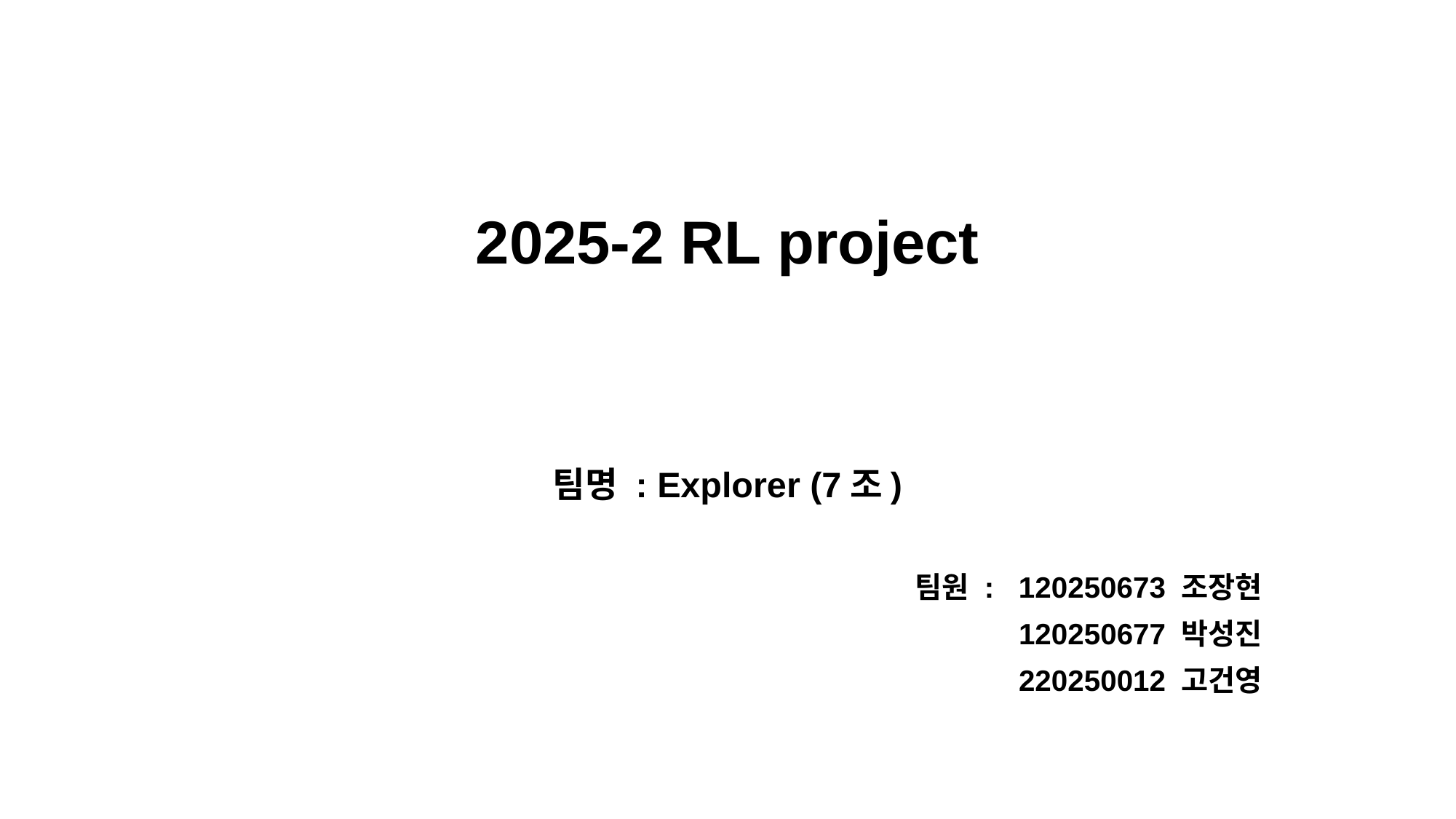

# 2025-2 RL project
팀명 : Explorer (7조)

팀원 :   120250673 조장현
	120250677 박성진
	220250012 고건영